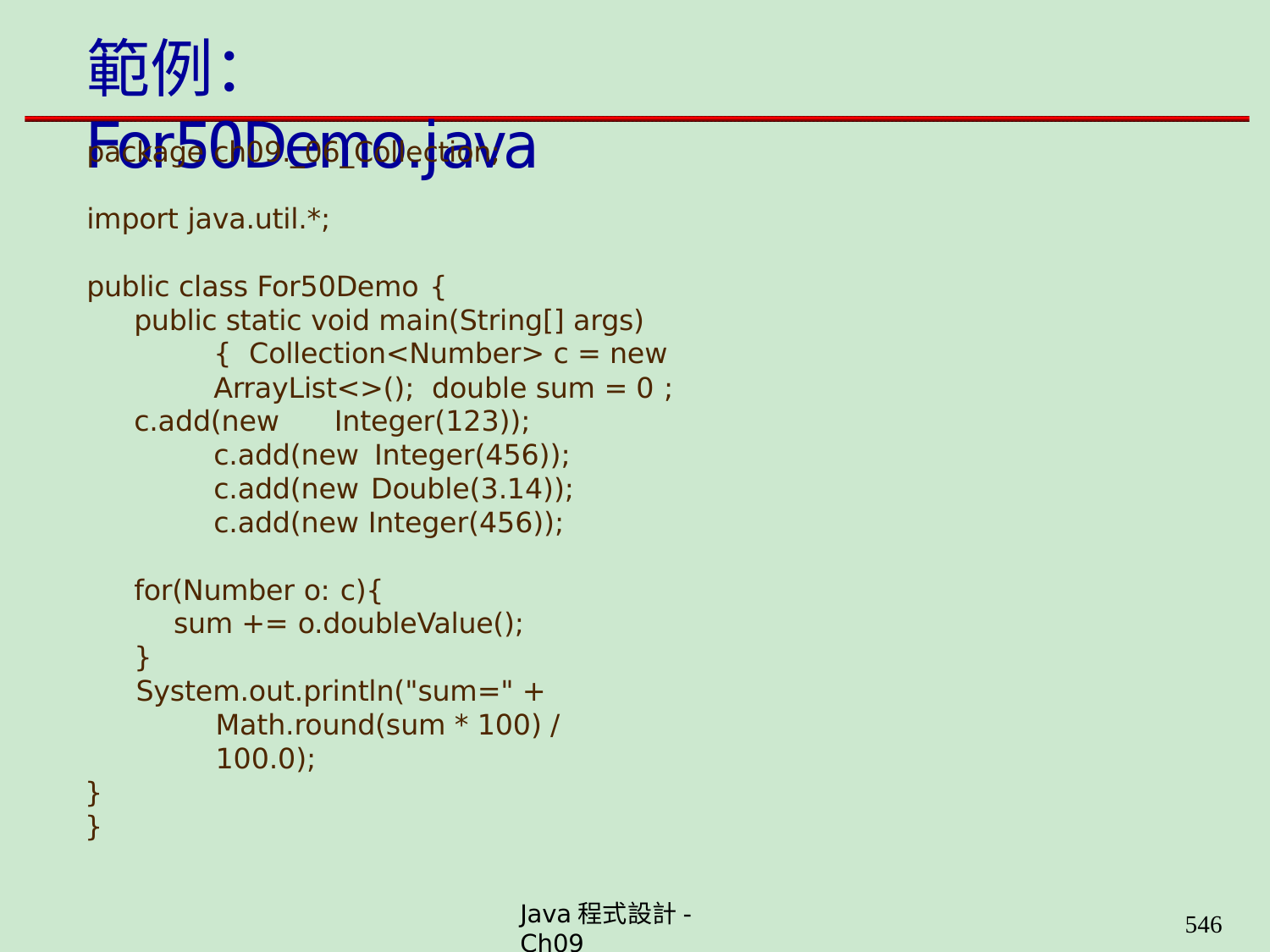

# 範例：For50Demo.java
package ch09._06_Collection;

import java.util.*;

public class For50Demo {
public static void main(String[] args) {  Collection<Number> c = new ArrayList<>();  double sum = 0 ;
c.add(new Integer(123));  c.add(new Integer(456));  c.add(new Double(3.14));  c.add(new Integer(456));

for(Number o: c){
sum += o.doubleValue();
}
System.out.println("sum=" + Math.round(sum * 100) / 100.0);
}
}
Java程式設計-Ch09
546